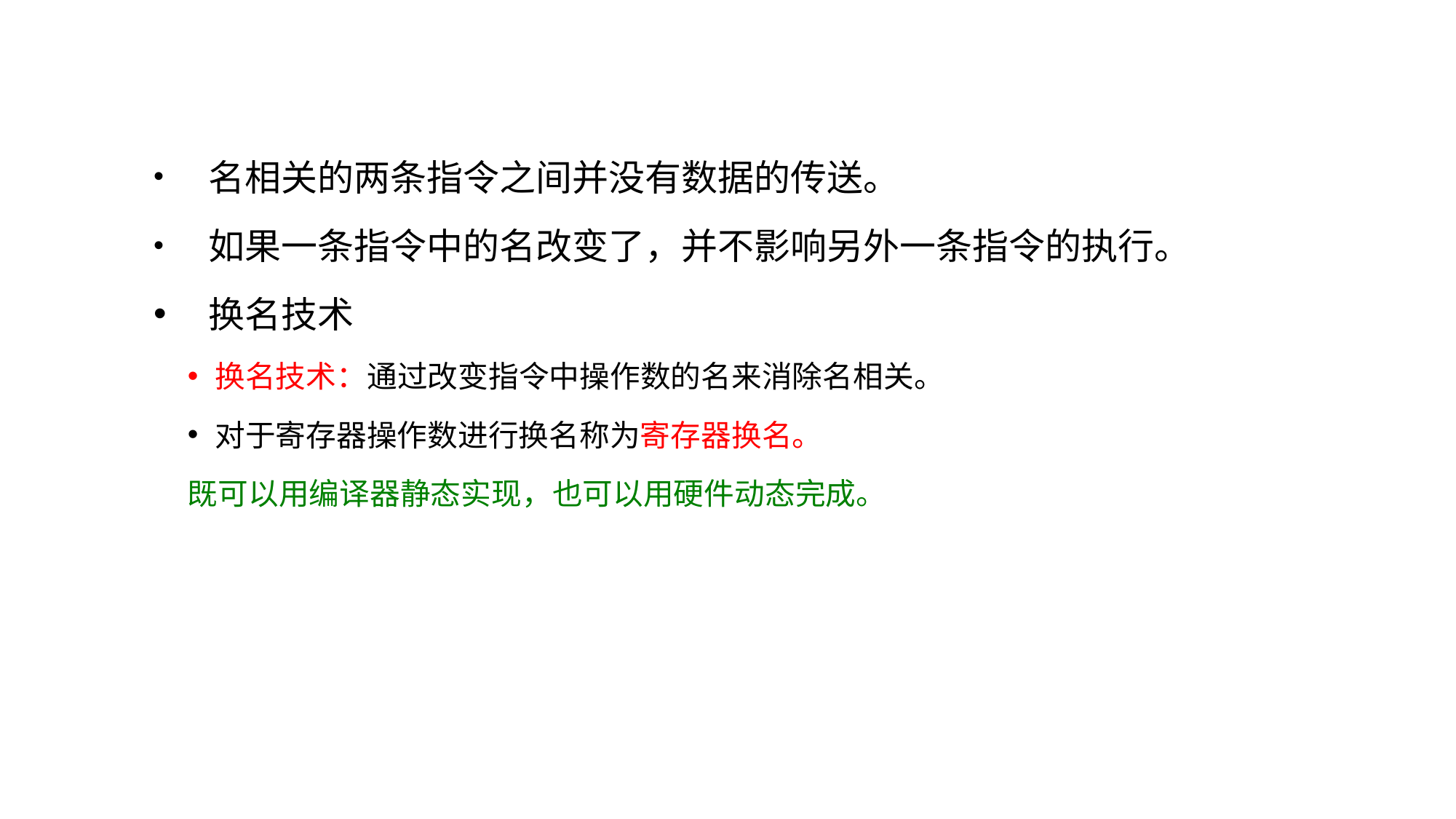

名相关的两条指令之间并没有数据的传送。
如果一条指令中的名改变了，并不影响另外一条指令的执行。
换名技术
换名技术：通过改变指令中操作数的名来消除名相关。
对于寄存器操作数进行换名称为寄存器换名。
既可以用编译器静态实现，也可以用硬件动态完成。